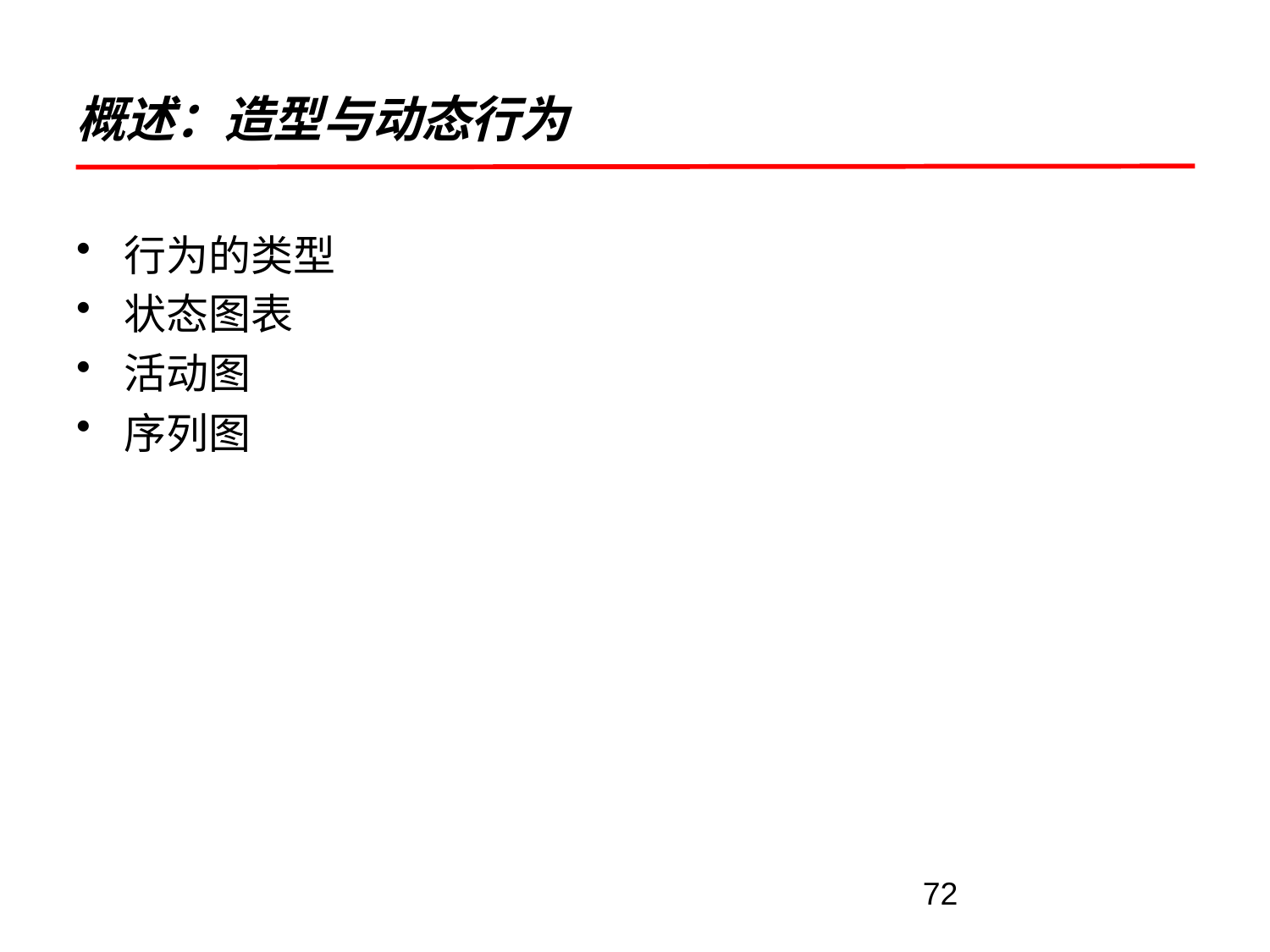

# 概述：造型与动态行为
行为的类型
状态图表
活动图
序列图
72